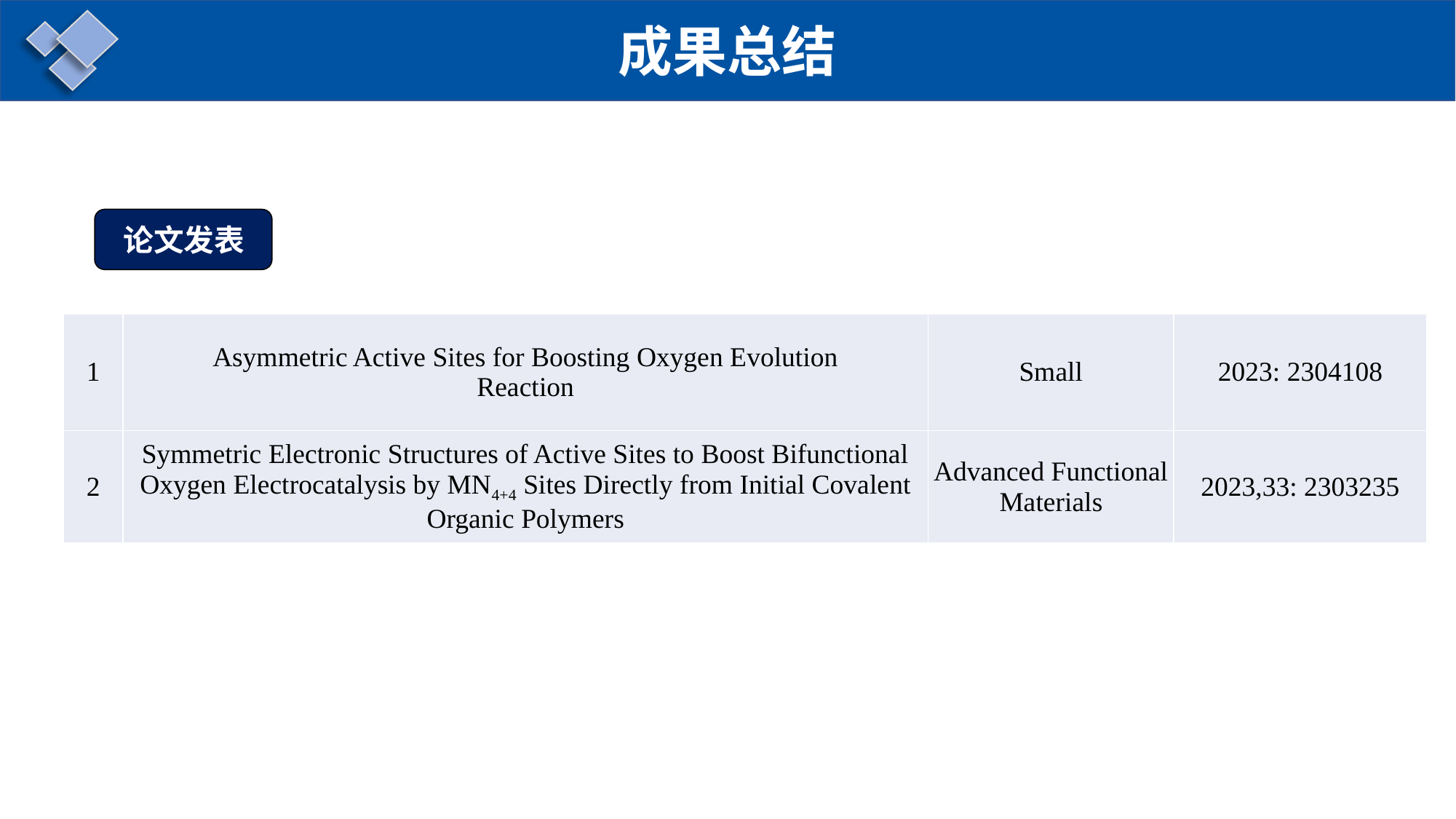

成果总结
论文发表
| 1 | Asymmetric Active Sites for Boosting Oxygen Evolution Reaction | Small | 2023: 2304108 |
| --- | --- | --- | --- |
| 2 | Symmetric Electronic Structures of Active Sites to Boost Bifunctional Oxygen Electrocatalysis by MN4+4 Sites Directly from Initial Covalent Organic Polymers | Advanced Functional Materials | 2023,33: 2303235 |
23